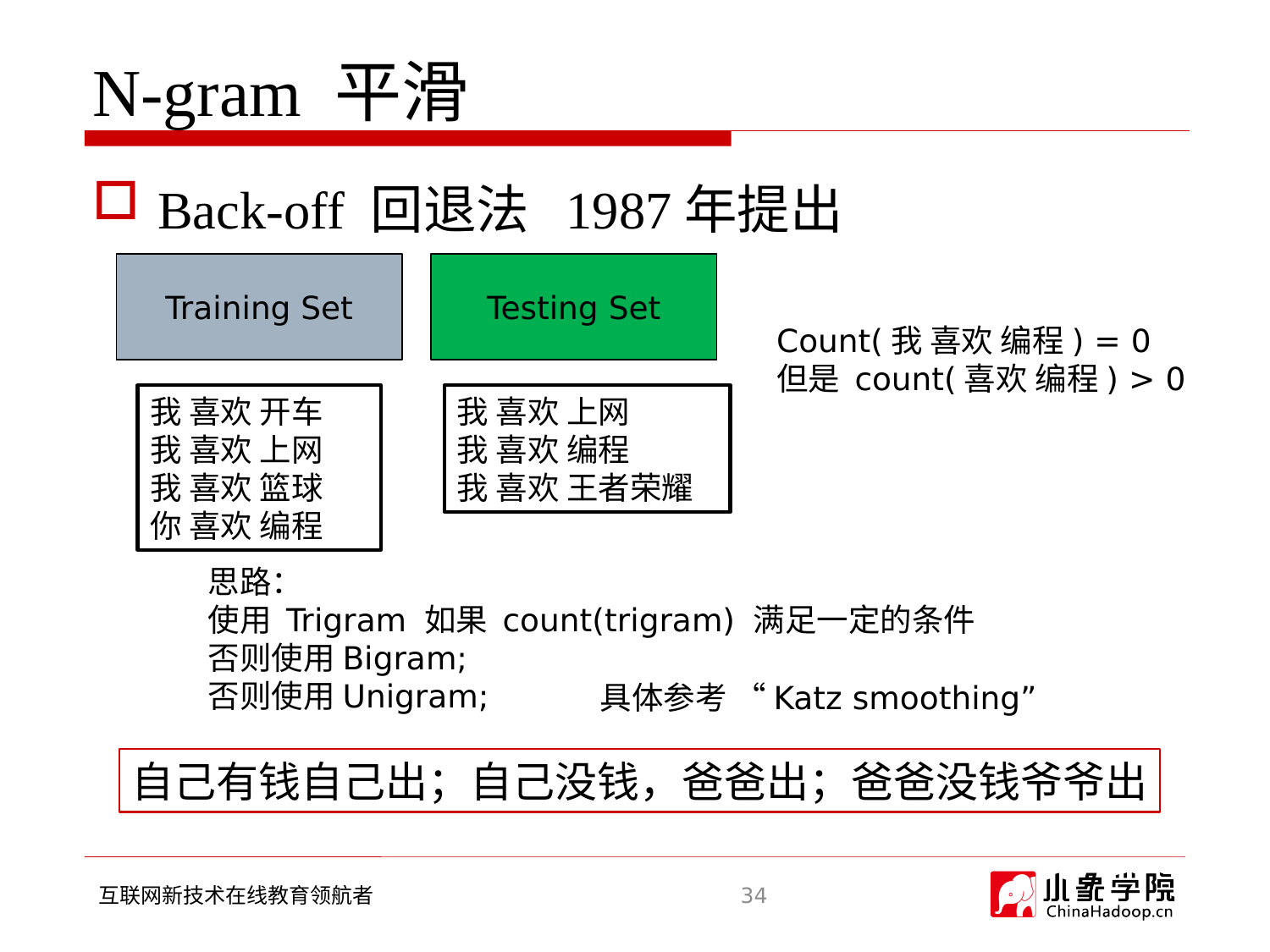

# N-gram 平滑
Back-off 回退法  1987年提出
Training Set
Testing Set
Count(我 喜欢 编程) = 0
但是 count(喜欢 编程) > 0
我 喜欢 开车
我 喜欢 上网
我 喜欢 篮球
你 喜欢 编程
我 喜欢 上网
我 喜欢 编程
我 喜欢 王者荣耀
思路：
使用 Trigram 如果 count(trigram) 满足一定的条件
否则使用Bigram;
否则使用Unigram;
具体参考 “Katz smoothing”
自己有钱自己出；自己没钱，爸爸出；爸爸没钱爷爷出
34